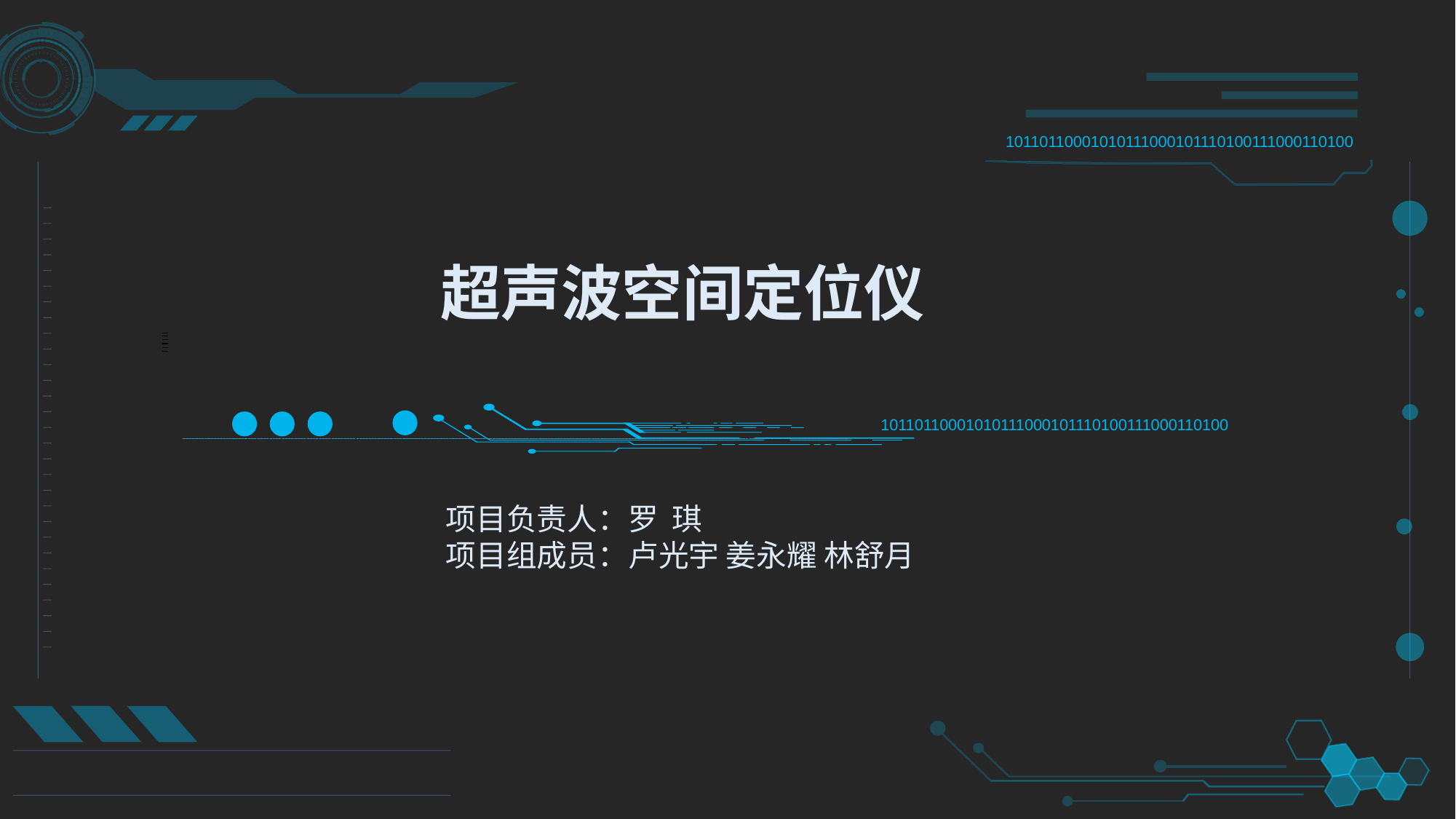

10110110001010111000101110100111000110100

超声波空间定位仪

10110110001010111000101110100111000110100

项目负责人：罗  琪
项目组成员：卢光宇 姜永耀 林舒月